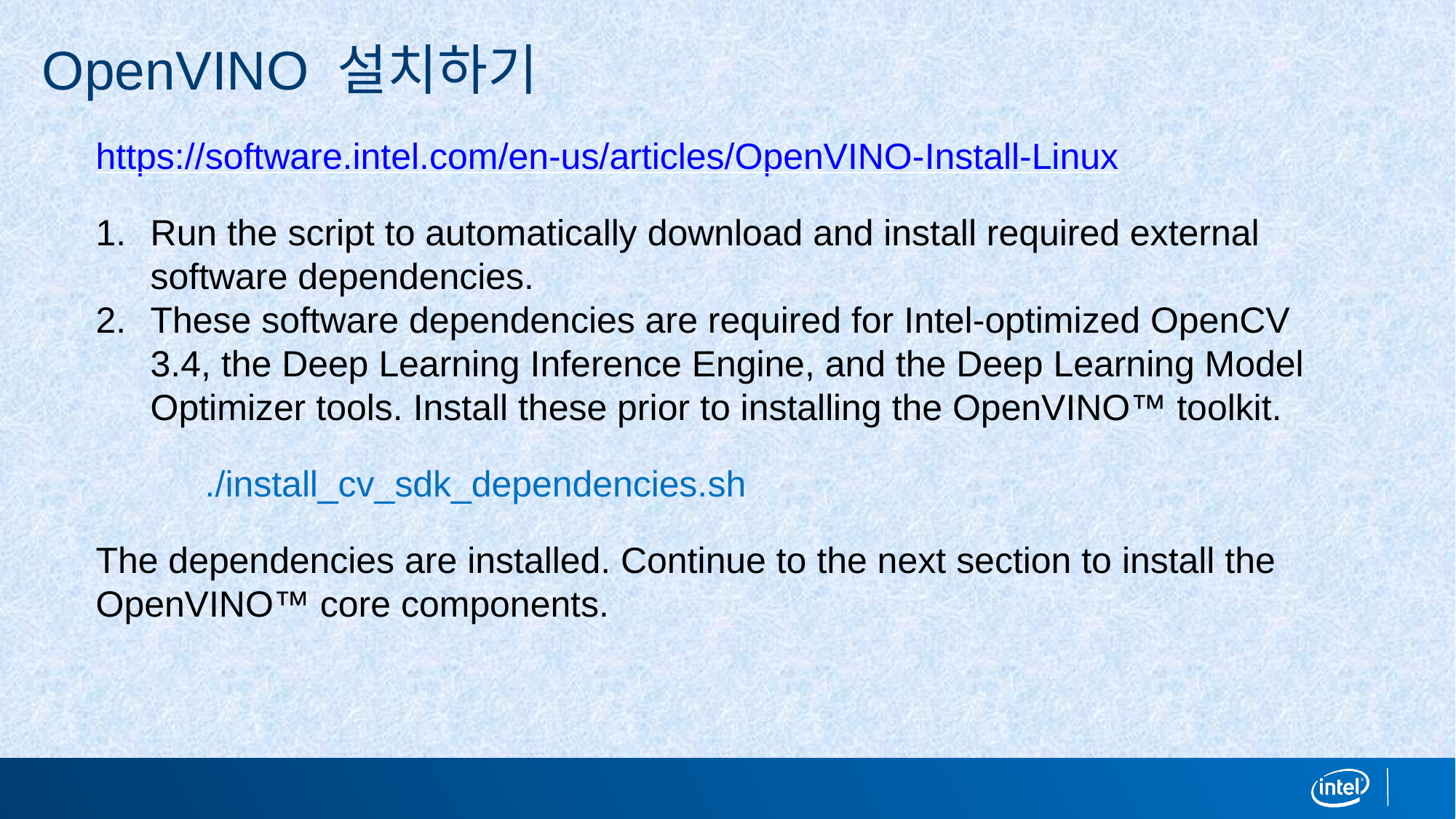

OpenVINO 설치하기
https://software.intel.com/en-us/articles/OpenVINO-Install-Linux

Run the script to automatically download and install required external software dependencies.
These software dependencies are required for Intel-optimized OpenCV 3.4, the Deep Learning Inference Engine, and the Deep Learning Model Optimizer tools. Install these prior to installing the OpenVINO™ toolkit.

	./install_cv_sdk_dependencies.sh

The dependencies are installed. Continue to the next section to install the OpenVINO™ core components.